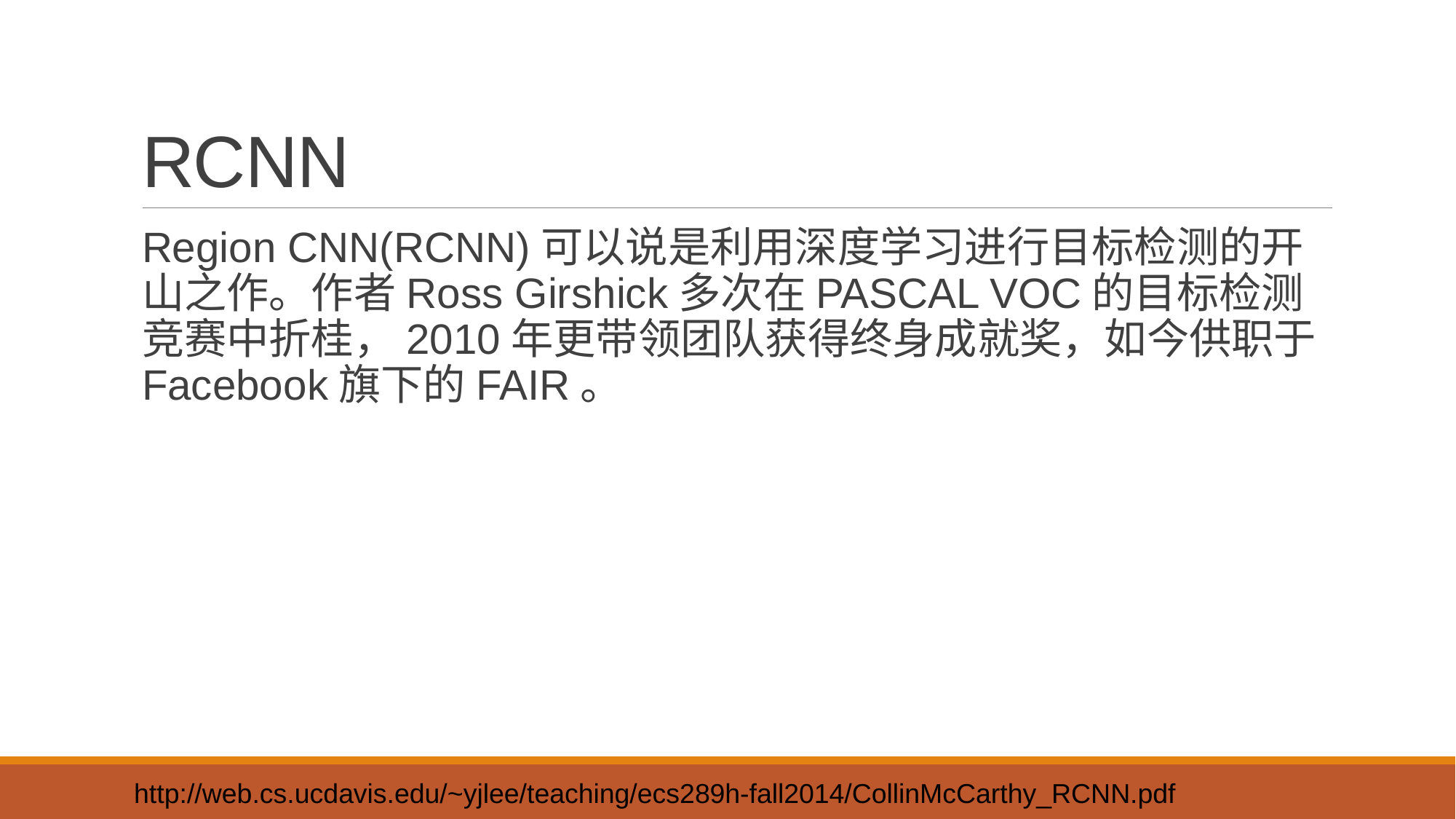

# RCNN
Region CNN(RCNN)可以说是利用深度学习进行目标检测的开山之作。作者Ross Girshick多次在PASCAL VOC的目标检测竞赛中折桂，2010年更带领团队获得终身成就奖，如今供职于Facebook旗下的FAIR。
http://web.cs.ucdavis.edu/~yjlee/teaching/ecs289h-fall2014/CollinMcCarthy_RCNN.pdf